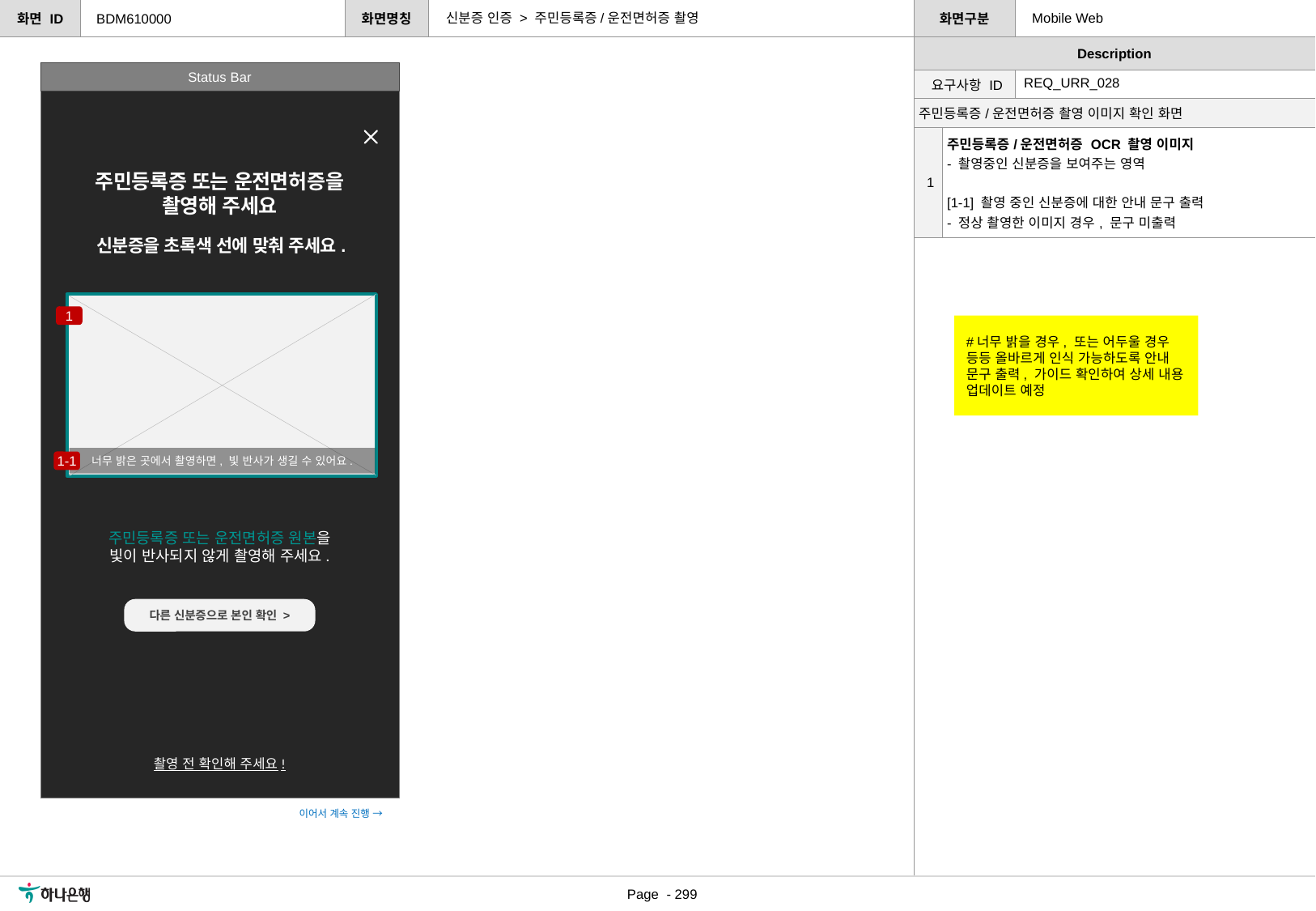

신분증 인증 > 주민등록증/운전면허증 촬영
Mobile Web
BDM610000
Status Bar

| 요구사항 ID | REQ\_URR\_028 |
| --- | --- |
| 주민등록증/운전면허증 촬영 이미지 확인 화면 |  |
| --- | --- |
| 1 | 주민등록증/운전면허증 OCR 촬영 이미지 - 촬영중인 신분증을 보여주는 영역 [1-1] 촬영 중인 신분증에 대한 안내 문구 출력 - 정상 촬영한 이미지 경우, 문구 미출력 |

주민등록증 또는 운전면허증을
촬영해 주세요
신분증을 초록색 선에 맞춰 주세요.

1
#너무 밝을 경우, 또는 어두울 경우 등등 올바르게 인식 가능하도록 안내 문구 출력, 가이드 확인하여 상세 내용 업데이트 예정
너무 밝은 곳에서 촬영하면, 빛 반사가 생길 수 있어요.
1-1
주민등록증 또는 운전면허증 원본을
빛이 반사되지 않게 촬영해 주세요.

다른 신분증으로 본인 확인 >
촬영 전 확인해 주세요!
이어서 계속 진행 →